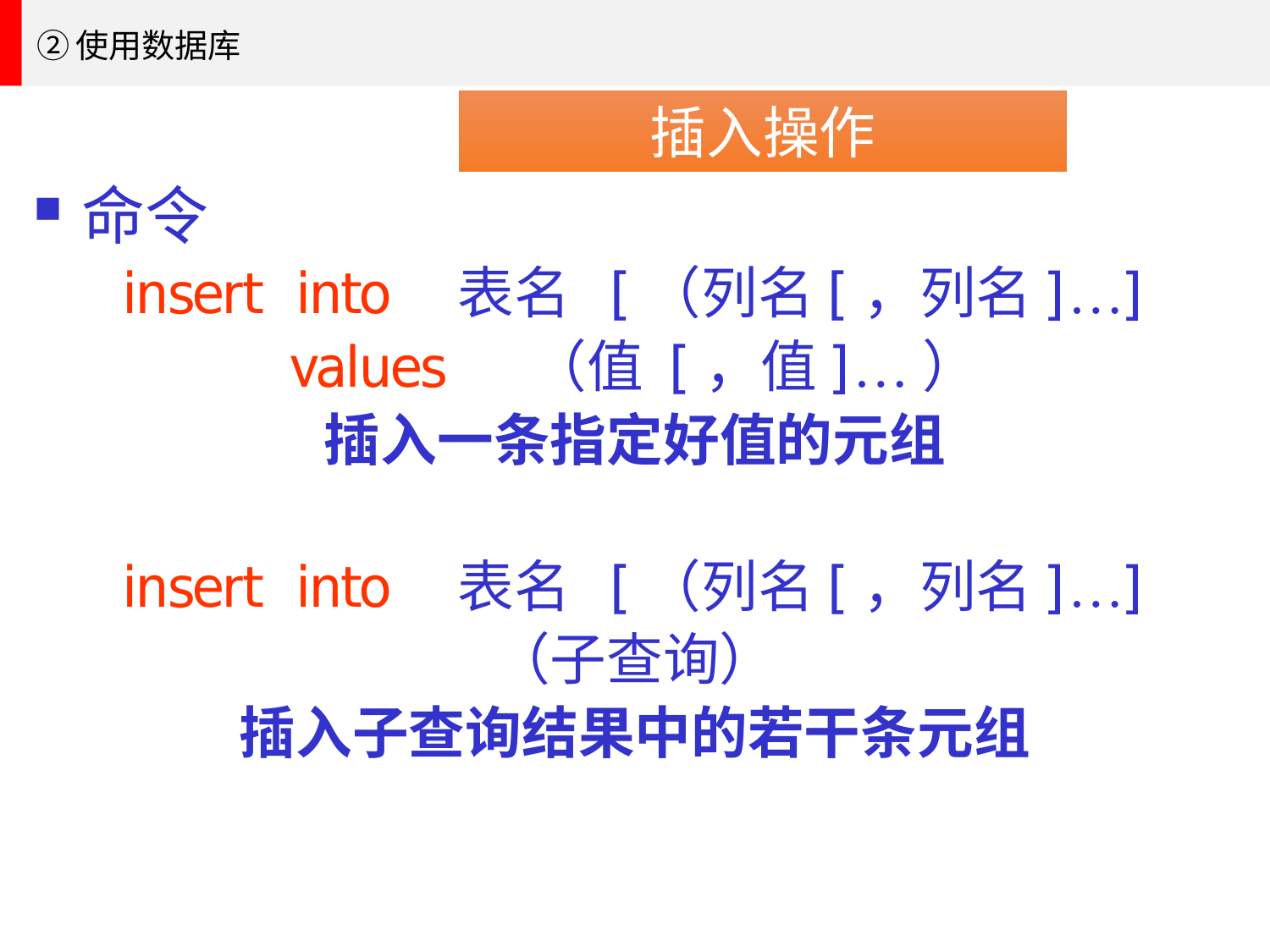

②使用数据库
插入操作
命令
insert  into   表名  [（列名[，列名]…]
values    （值 [，值]…）
插入一条指定好值的元组

insert  into   表名  [（列名[，列名]…]
（子查询）
插入子查询结果中的若干条元组